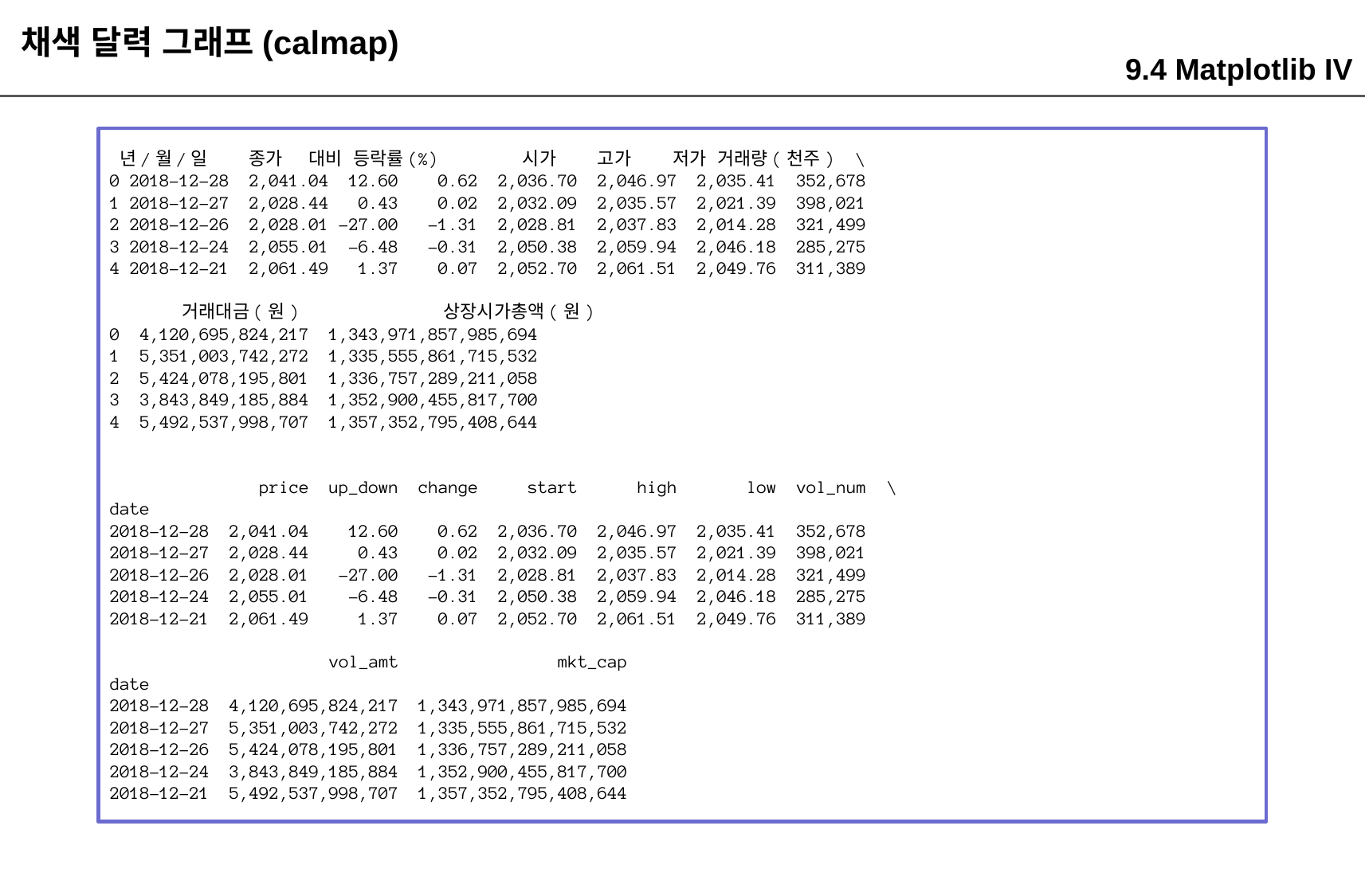

채색 달력 그래프(calmap)
9.4 Matplotlib IV
 년/월/일        종가     대비  등락률(%)        시가        고가        저가  거래량(천주)  \
0 2018-12-28  2,041.04  12.60    0.62  2,036.70  2,046.97  2,035.41  352,678
1 2018-12-27  2,028.44   0.43    0.02  2,032.09  2,035.57  2,021.39  398,021
2 2018-12-26  2,028.01 -27.00   -1.31  2,028.81  2,037.83  2,014.28  321,499
3 2018-12-24  2,055.01  -6.48   -0.31  2,050.38  2,059.94  2,046.18  285,275
4 2018-12-21  2,061.49   1.37    0.07  2,052.70  2,061.51  2,049.76  311,389

             거래대금(원)              상장시가총액(원)
0  4,120,695,824,217  1,343,971,857,985,694
1  5,351,003,742,272  1,335,555,861,715,532
2  5,424,078,195,801  1,336,757,289,211,058
3  3,843,849,185,884  1,352,900,455,817,700
4  5,492,537,998,707  1,357,352,795,408,644

               price  up_down  change     start      high       low  vol_num  \
date
2018-12-28  2,041.04    12.60    0.62  2,036.70  2,046.97  2,035.41  352,678
2018-12-27  2,028.44     0.43    0.02  2,032.09  2,035.57  2,021.39  398,021
2018-12-26  2,028.01   -27.00   -1.31  2,028.81  2,037.83  2,014.28  321,499
2018-12-24  2,055.01    -6.48   -0.31  2,050.38  2,059.94  2,046.18  285,275
2018-12-21  2,061.49     1.37    0.07  2,052.70  2,061.51  2,049.76  311,389

                      vol_amt                mkt_cap
date
2018-12-28  4,120,695,824,217  1,343,971,857,985,694
2018-12-27  5,351,003,742,272  1,335,555,861,715,532
2018-12-26  5,424,078,195,801  1,336,757,289,211,058
2018-12-24  3,843,849,185,884  1,352,900,455,817,700
2018-12-21  5,492,537,998,707  1,357,352,795,408,644